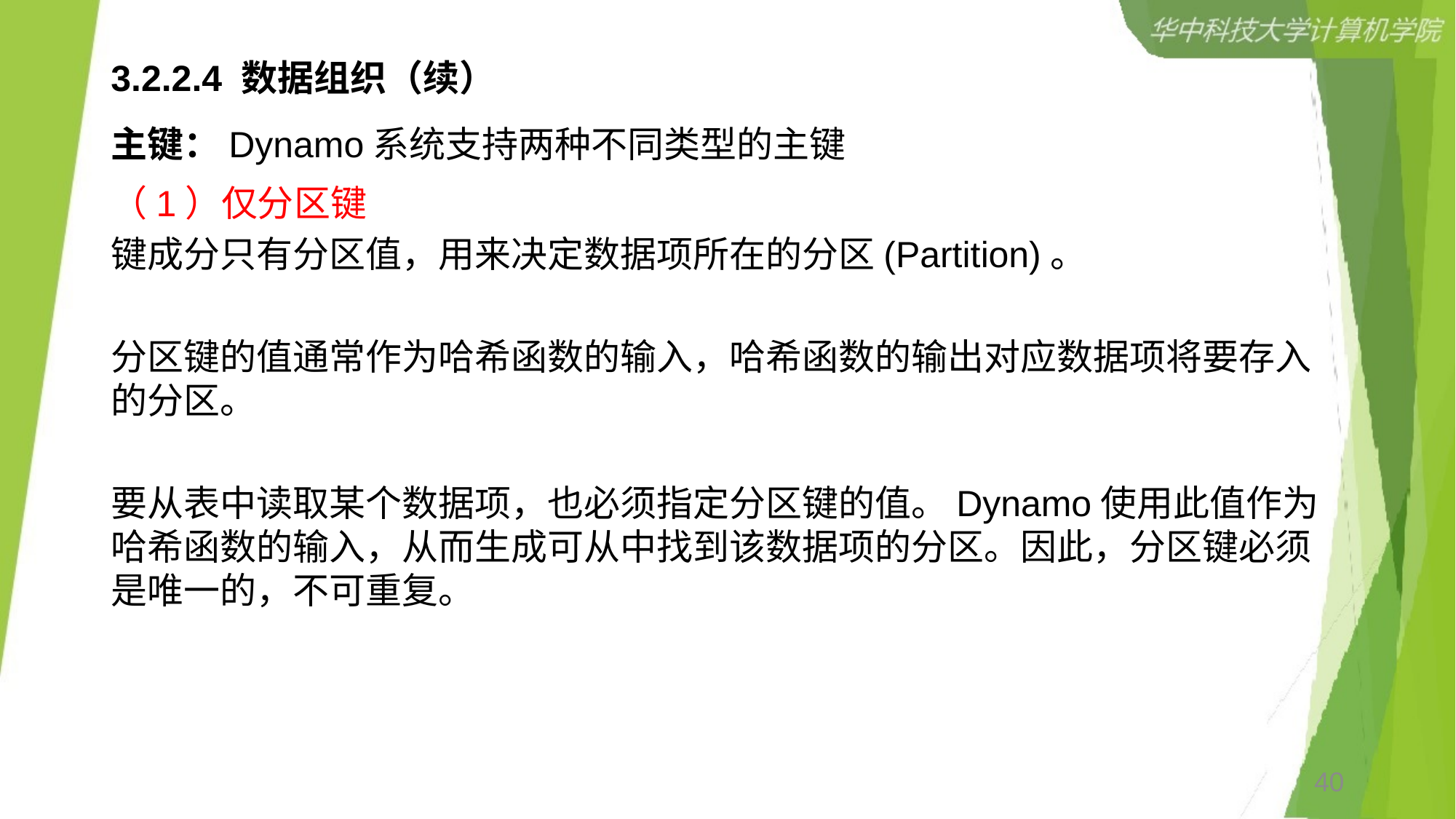

# 3.2.2.4 数据组织（续）
主键：Dynamo系统支持两种不同类型的主键
（1）仅分区键
键成分只有分区值，用来决定数据项所在的分区(Partition)。

分区键的值通常作为哈希函数的输入，哈希函数的输出对应数据项将要存入的分区。

要从表中读取某个数据项，也必须指定分区键的值。Dynamo使用此值作为哈希函数的输入，从而生成可从中找到该数据项的分区。因此，分区键必须是唯一的，不可重复。
40